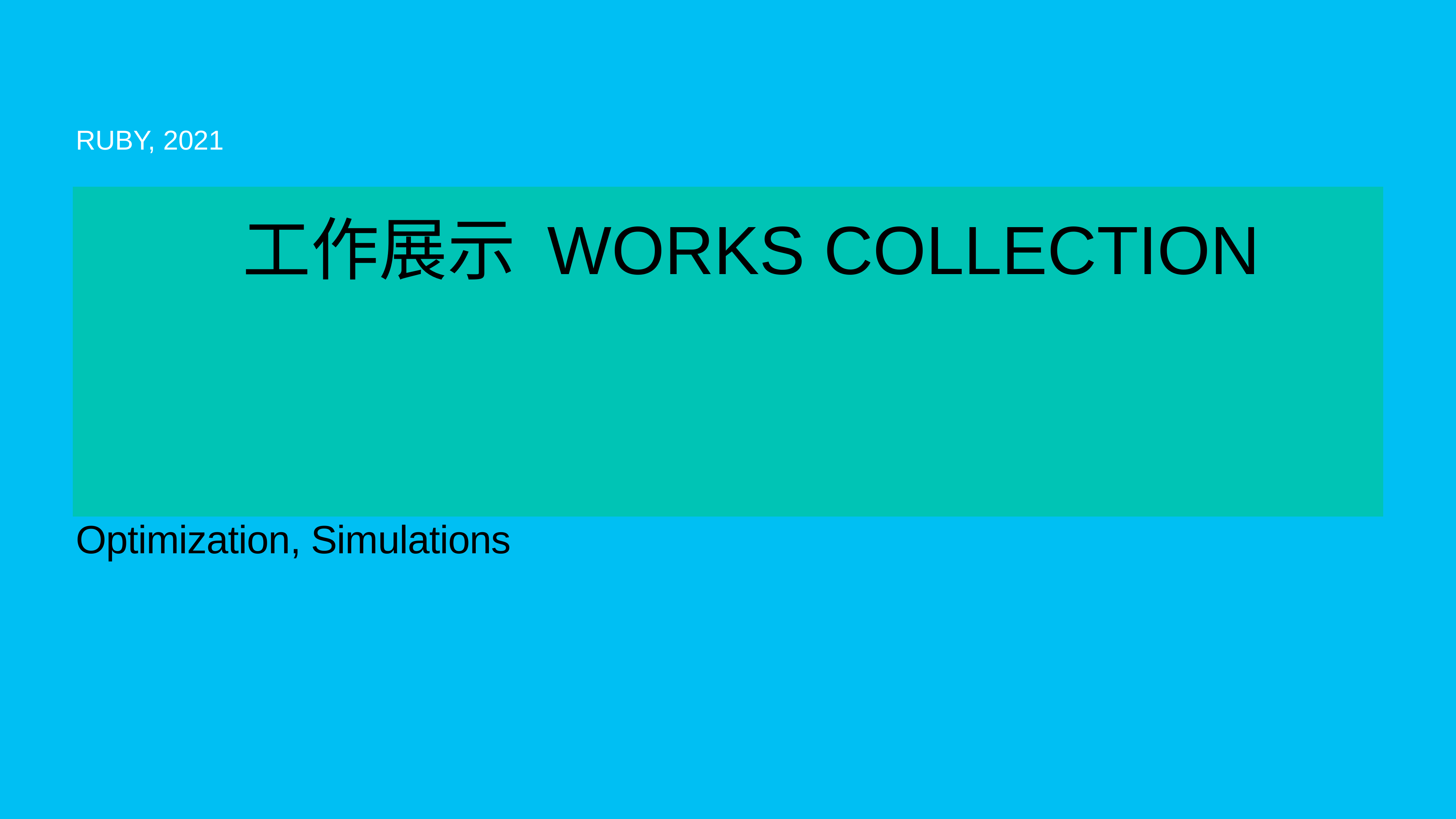

Ruby, 2021
# 工作展示 Works Collection
Optimization, Simulations